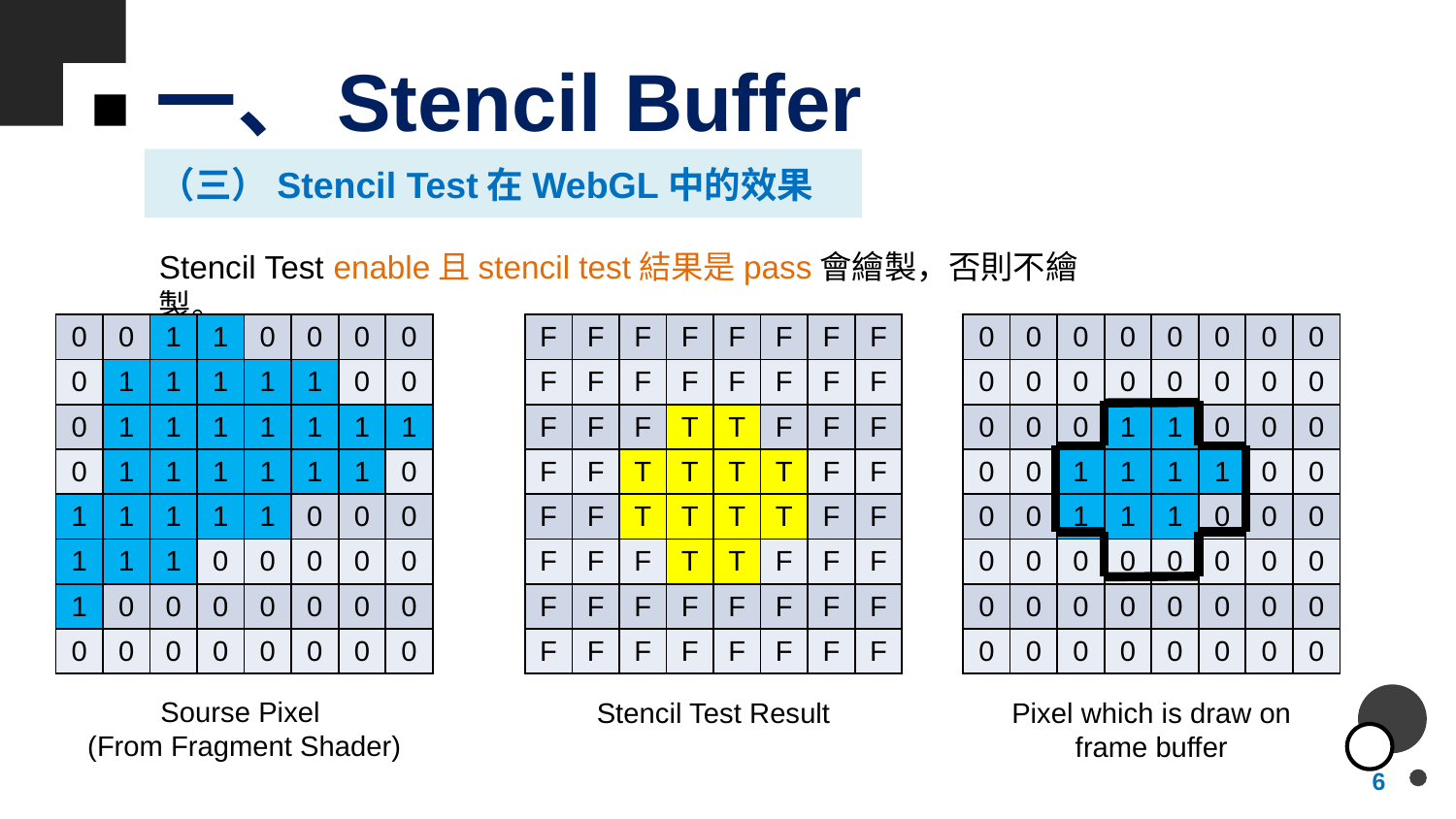

# 一、Stencil Buffer
（三）Stencil Test在WebGL中的效果
Stencil Test enable且stencil test結果是pass會繪製，否則不繪製。
| 0 | 0 | 1 | 1 | 0 | 0 | 0 | 0 |
| --- | --- | --- | --- | --- | --- | --- | --- |
| 0 | 1 | 1 | 1 | 1 | 1 | 0 | 0 |
| 0 | 1 | 1 | 1 | 1 | 1 | 1 | 1 |
| 0 | 1 | 1 | 1 | 1 | 1 | 1 | 0 |
| 1 | 1 | 1 | 1 | 1 | 0 | 0 | 0 |
| 1 | 1 | 1 | 0 | 0 | 0 | 0 | 0 |
| 1 | 0 | 0 | 0 | 0 | 0 | 0 | 0 |
| 0 | 0 | 0 | 0 | 0 | 0 | 0 | 0 |
| F | F | F | F | F | F | F | F |
| --- | --- | --- | --- | --- | --- | --- | --- |
| F | F | F | F | F | F | F | F |
| F | F | F | T | T | F | F | F |
| F | F | T | T | T | T | F | F |
| F | F | T | T | T | T | F | F |
| F | F | F | T | T | F | F | F |
| F | F | F | F | F | F | F | F |
| F | F | F | F | F | F | F | F |
| 0 | 0 | 0 | 0 | 0 | 0 | 0 | 0 |
| --- | --- | --- | --- | --- | --- | --- | --- |
| 0 | 0 | 0 | 0 | 0 | 0 | 0 | 0 |
| 0 | 0 | 0 | 1 | 1 | 0 | 0 | 0 |
| 0 | 0 | 1 | 1 | 1 | 1 | 0 | 0 |
| 0 | 0 | 1 | 1 | 1 | 0 | 0 | 0 |
| 0 | 0 | 0 | 0 | 0 | 0 | 0 | 0 |
| 0 | 0 | 0 | 0 | 0 | 0 | 0 | 0 |
| 0 | 0 | 0 | 0 | 0 | 0 | 0 | 0 |

Sourse Pixel
(From Fragment Shader)
Stencil Test Result
Pixel which is draw on frame buffer
6